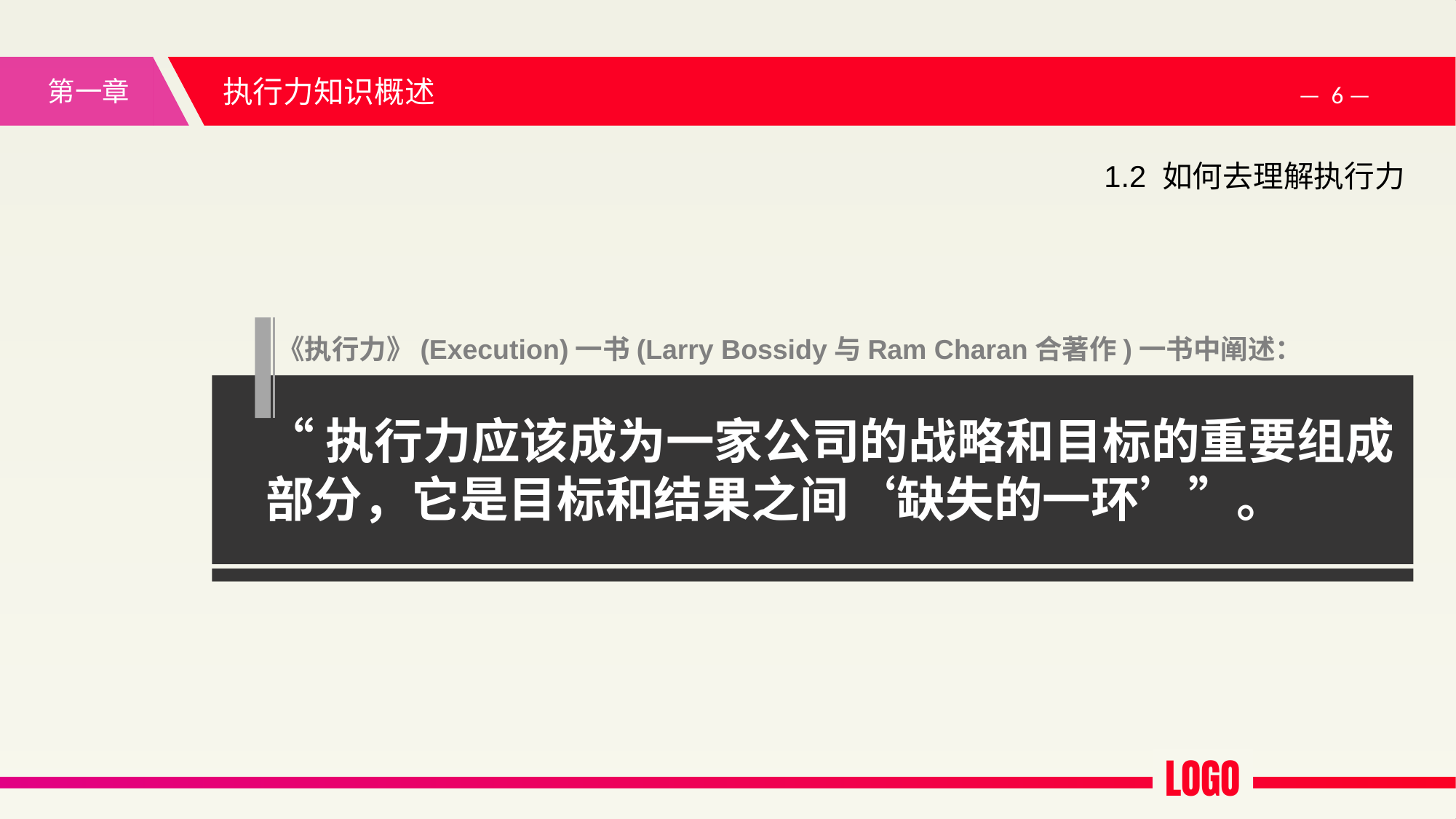

1.2 如何去理解执行力
《执行力》(Execution)一书(Larry Bossidy与Ram Charan合著作)一书中阐述：

“执行力应该成为一家公司的战略和目标的重要组成部分，它是目标和结果之间‘缺失的一环’”。